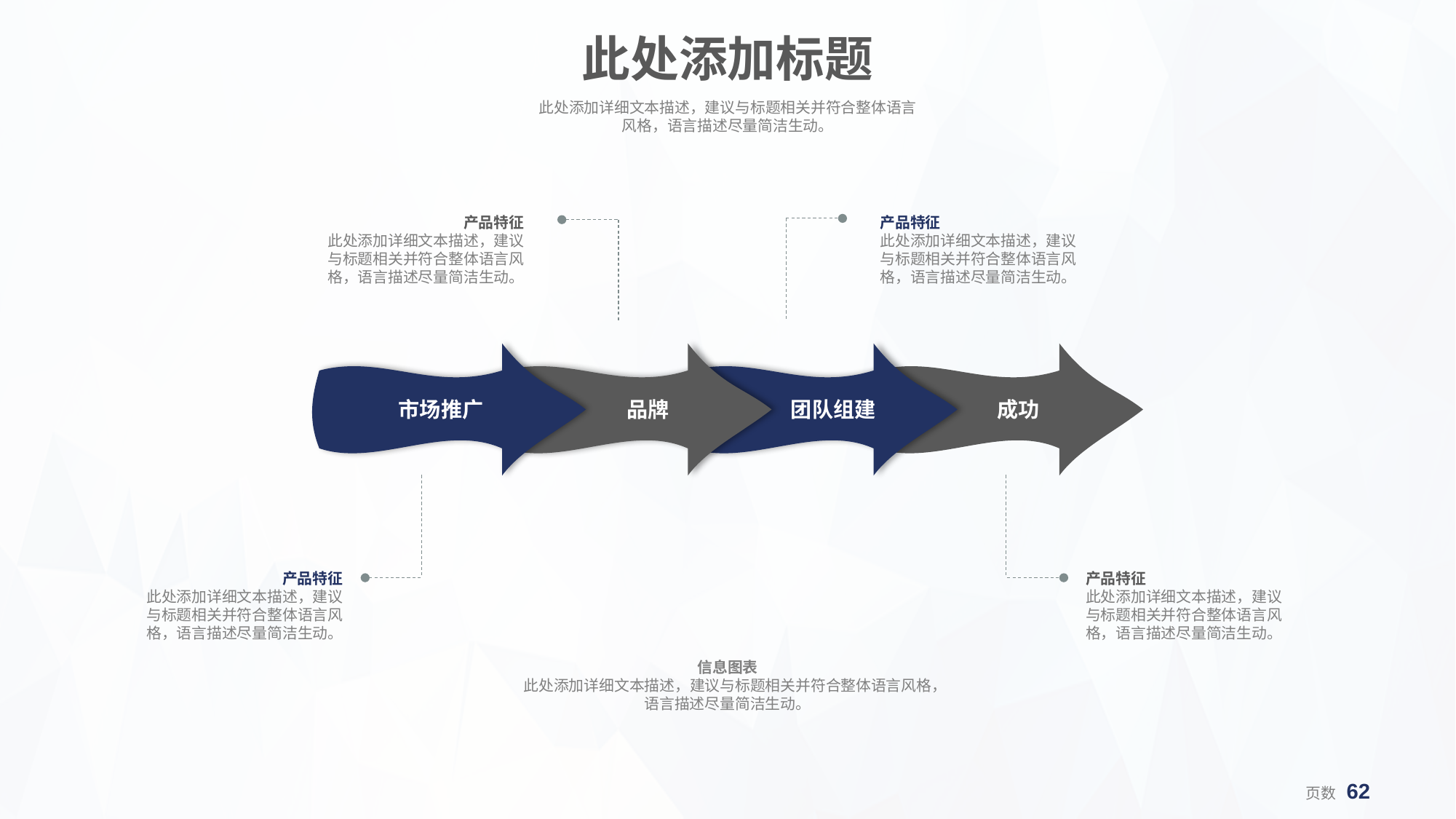

此处添加标题
此处添加详细文本描述，建议与标题相关并符合整体语言风格，语言描述尽量简洁生动。
产品特征
此处添加详细文本描述，建议与标题相关并符合整体语言风格，语言描述尽量简洁生动。
产品特征
此处添加详细文本描述，建议与标题相关并符合整体语言风格，语言描述尽量简洁生动。

团队组建
成功
品牌
市场推广
产品特征
此处添加详细文本描述，建议与标题相关并符合整体语言风格，语言描述尽量简洁生动。
产品特征
此处添加详细文本描述，建议与标题相关并符合整体语言风格，语言描述尽量简洁生动。
信息图表
此处添加详细文本描述，建议与标题相关并符合整体语言风格，语言描述尽量简洁生动。
           页数  62